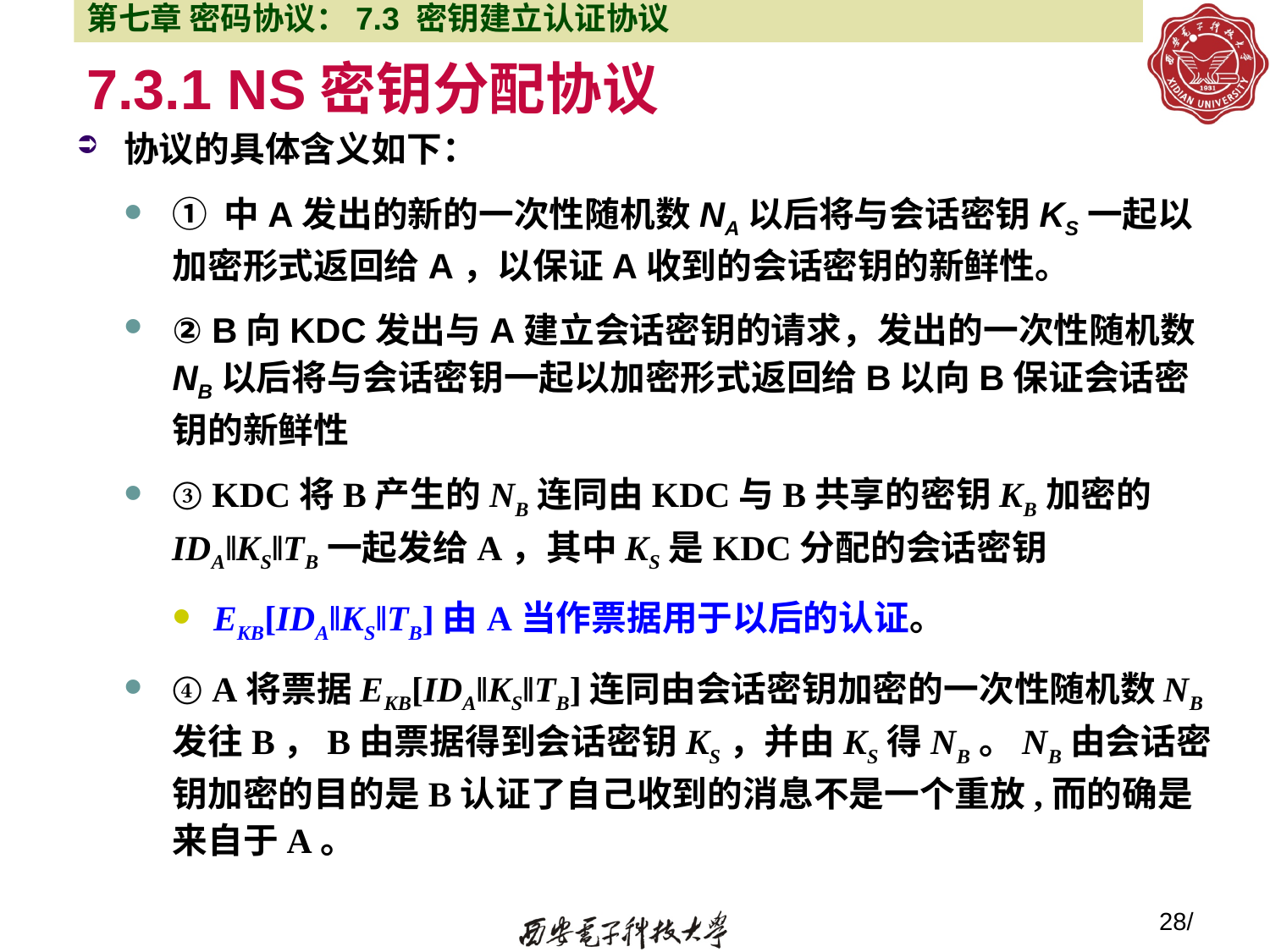

第七章 密码协议：7.3 密钥建立认证协议
# 7.3.1 NS密钥分配协议
协议的具体含义如下：
① 中A发出的新的一次性随机数NA以后将与会话密钥KS一起以加密形式返回给A，以保证A收到的会话密钥的新鲜性。
② B向KDC发出与A建立会话密钥的请求，发出的一次性随机数NB以后将与会话密钥一起以加密形式返回给B以向B保证会话密钥的新鲜性
③ KDC将B产生的NB连同由KDC与B共享的密钥KB加密的IDA‖KS‖TB一起发给A，其中KS是KDC分配的会话密钥
EKB[IDA‖KS‖TB]由A当作票据用于以后的认证。
④ A将票据EKB[IDA‖KS‖TB]连同由会话密钥加密的一次性随机数NB发往B，B由票据得到会话密钥KS，并由KS得NB。NB由会话密钥加密的目的是B认证了自己收到的消息不是一个重放,而的确是来自于A。
28/